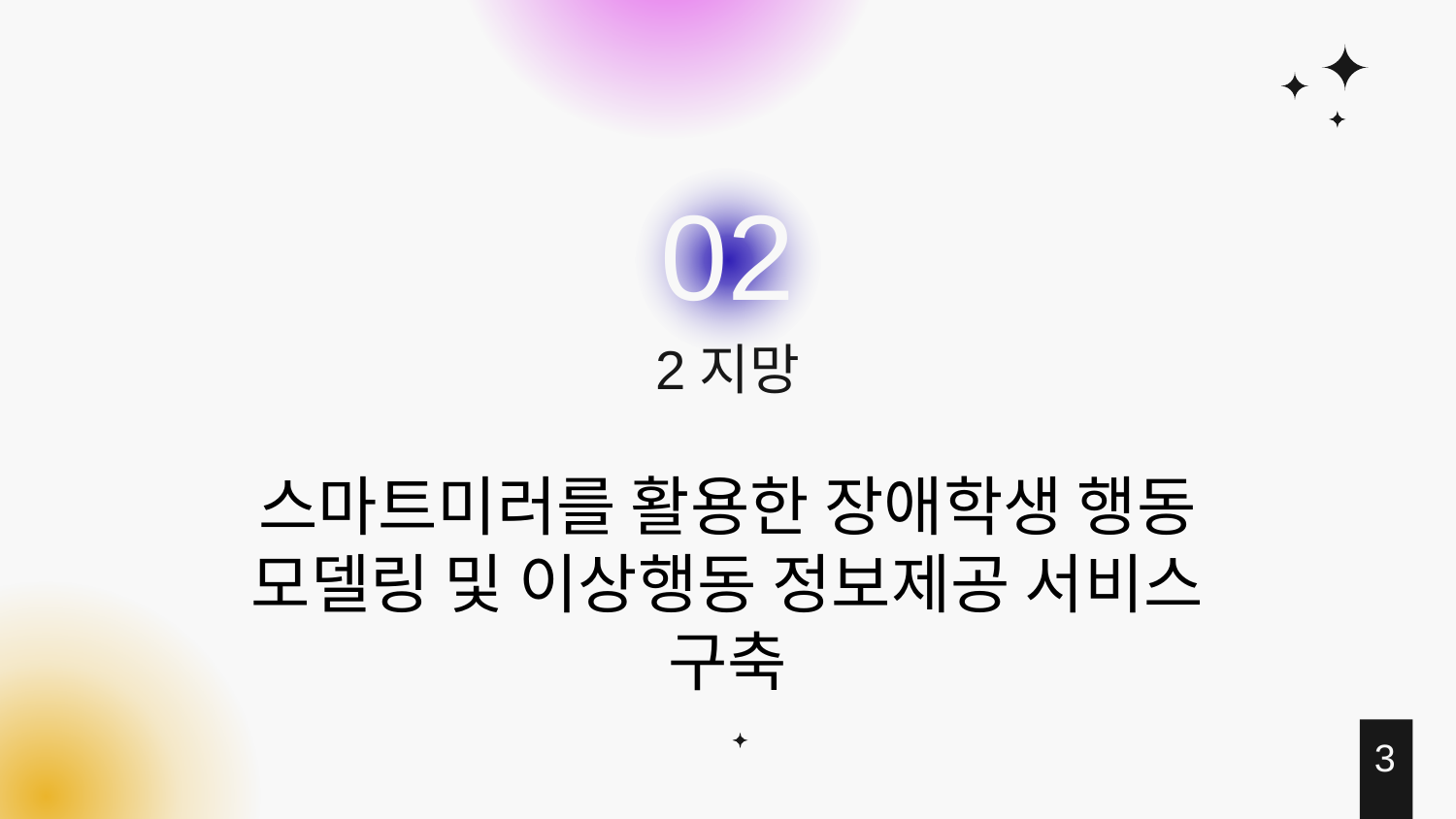

02

# 2지망

스마트미러를 활용한 장애학생 행동 모델링 및 이상행동 정보제공 서비스 구축

3